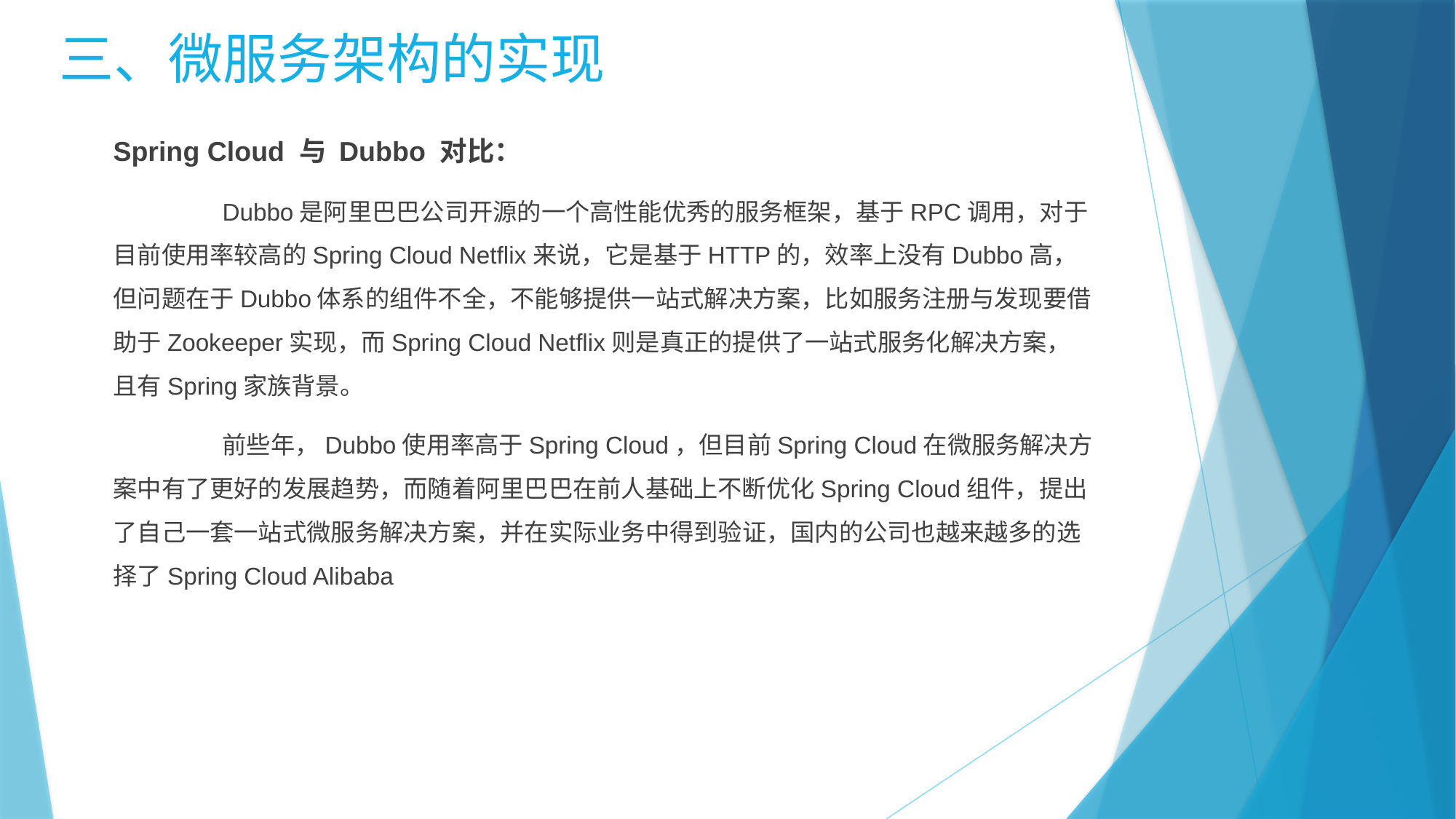

三、微服务架构的实现
Spring Cloud 与 Dubbo 对比：
	Dubbo是阿里巴巴公司开源的一个高性能优秀的服务框架，基于RPC调用，对于目前使用率较高的Spring Cloud Netflix来说，它是基于HTTP的，效率上没有Dubbo高，但问题在于Dubbo体系的组件不全，不能够提供一站式解决方案，比如服务注册与发现要借助于Zookeeper实现，而Spring Cloud Netflix则是真正的提供了一站式服务化解决方案，且有Spring家族背景。
	前些年，Dubbo使用率高于Spring Cloud，但目前Spring Cloud在微服务解决方案中有了更好的发展趋势，而随着阿里巴巴在前人基础上不断优化Spring Cloud组件，提出了自己一套一站式微服务解决方案，并在实际业务中得到验证，国内的公司也越来越多的选择了Spring Cloud Alibaba